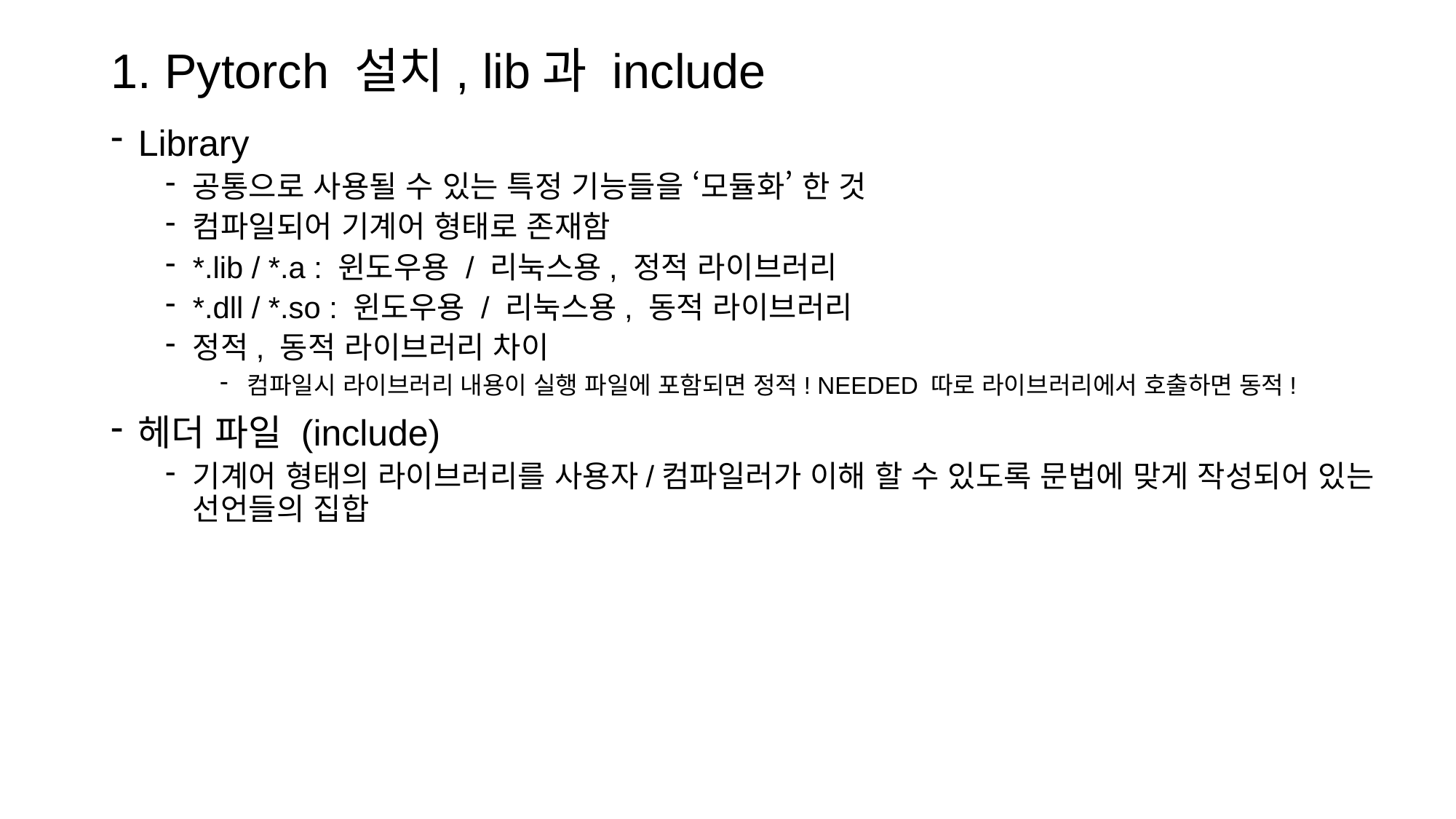

# 1. Pytorch 설치, lib과 include
Library
공통으로 사용될 수 있는 특정 기능들을 ‘모듈화’ 한 것
컴파일되어 기계어 형태로 존재함
*.lib / *.a : 윈도우용 / 리눅스용, 정적 라이브러리
*.dll / *.so : 윈도우용 / 리눅스용, 동적 라이브러리
정적, 동적 라이브러리 차이
컴파일시 라이브러리 내용이 실행 파일에 포함되면 정적! NEEDED 따로 라이브러리에서 호출하면 동적!
헤더 파일 (include)
기계어 형태의 라이브러리를 사용자/컴파일러가 이해 할 수 있도록 문법에 맞게 작성되어 있는 선언들의 집합